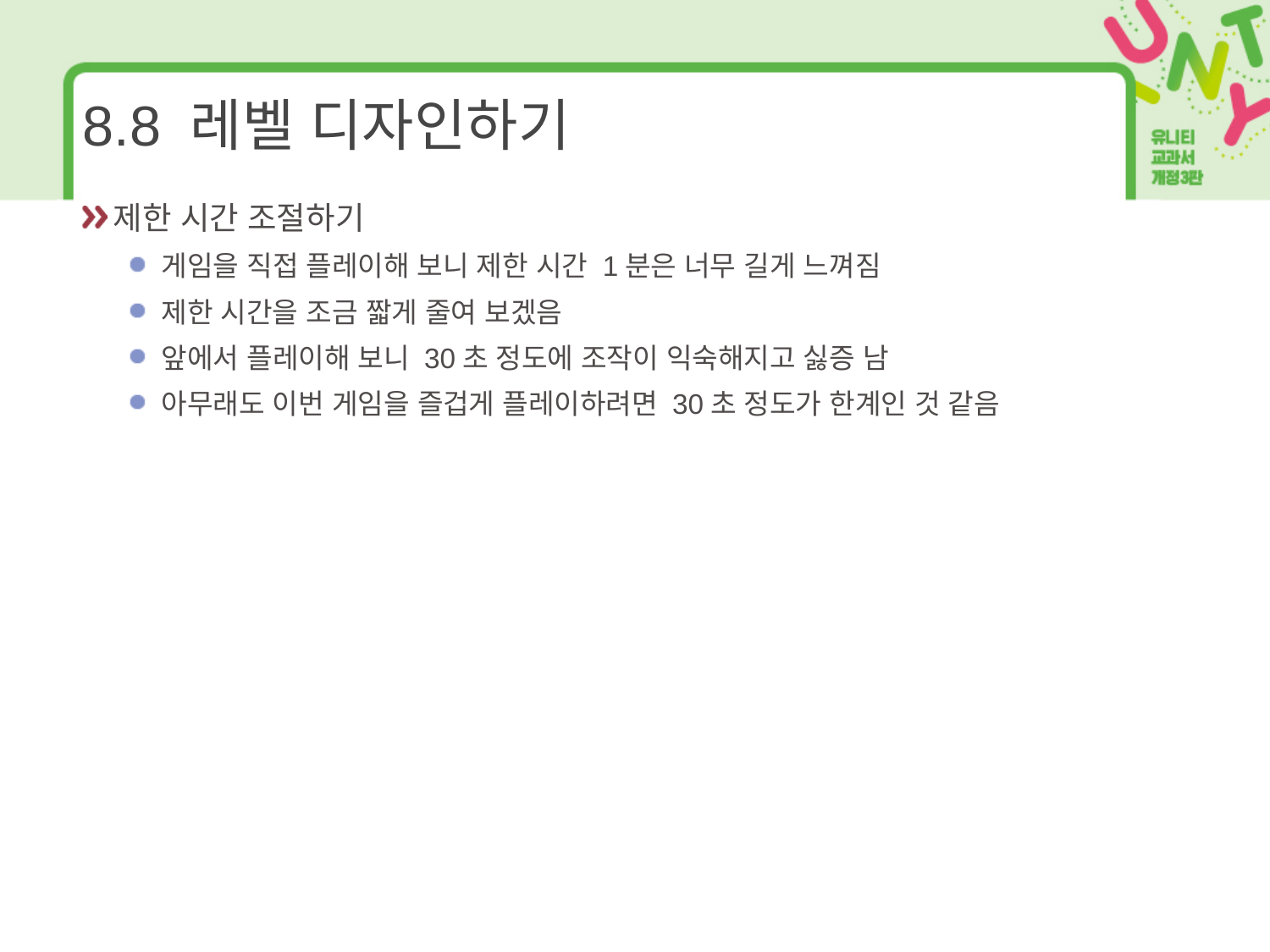

# 8.8 레벨 디자인하기
제한 시간 조절하기
게임을 직접 플레이해 보니 제한 시간 1분은 너무 길게 느껴짐
제한 시간을 조금 짧게 줄여 보겠음
앞에서 플레이해 보니 30초 정도에 조작이 익숙해지고 싫증 남
아무래도 이번 게임을 즐겁게 플레이하려면 30초 정도가 한계인 것 같음